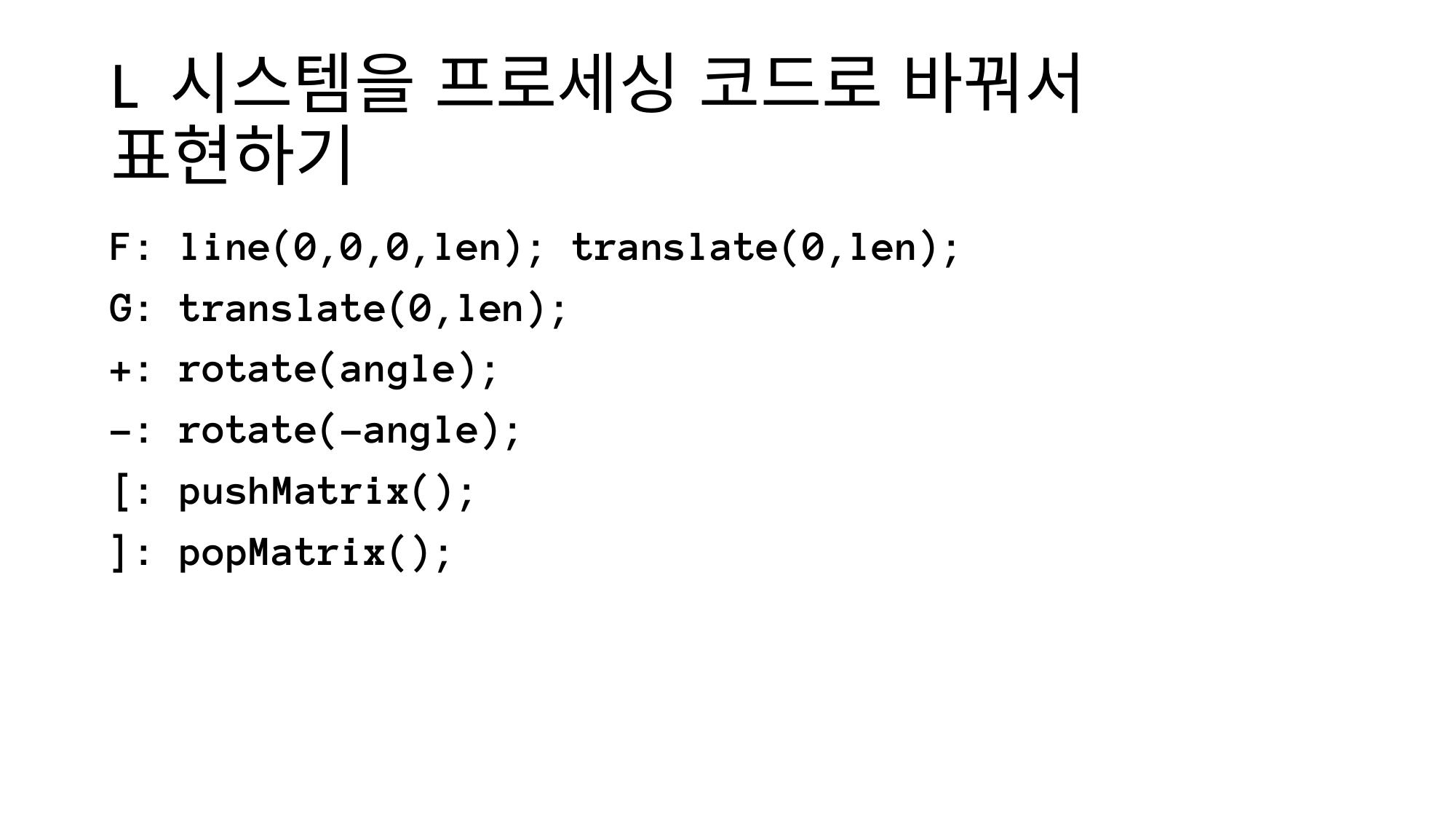

# L 시스템을 프로세싱 코드로 바꿔서 표현하기
F: line(0,0,0,len); translate(0,len);
G: translate(0,len);
+: rotate(angle);
-: rotate(-angle);
[: pushMatrix();
]: popMatrix();